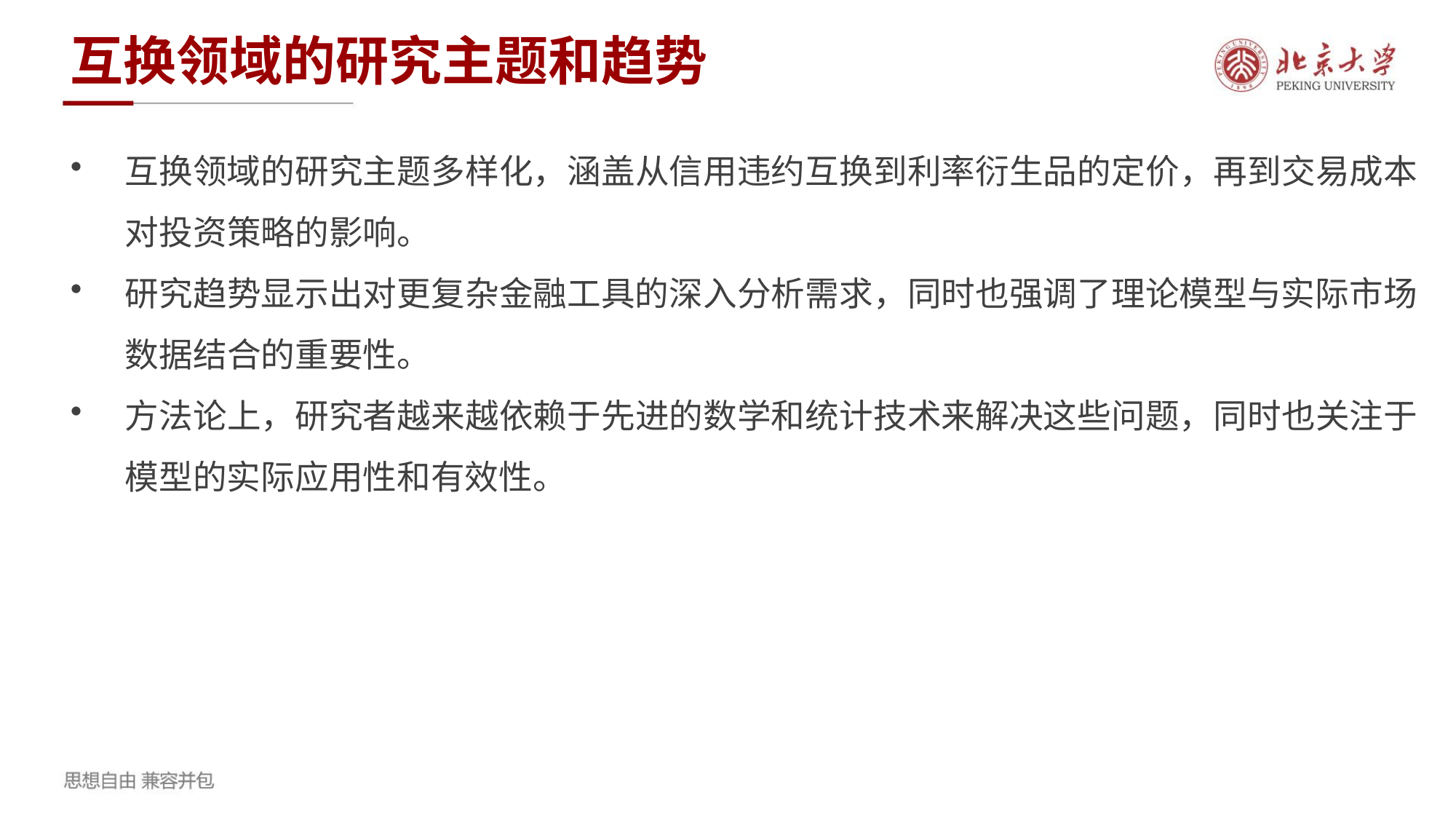

互换领域的研究主题和趋势
互换领域的研究主题多样化，涵盖从信用违约互换到利率衍生品的定价，再到交易成本对投资策略的影响。
研究趋势显示出对更复杂金融工具的深入分析需求，同时也强调了理论模型与实际市场数据结合的重要性。
方法论上，研究者越来越依赖于先进的数学和统计技术来解决这些问题，同时也关注于模型的实际应用性和有效性。